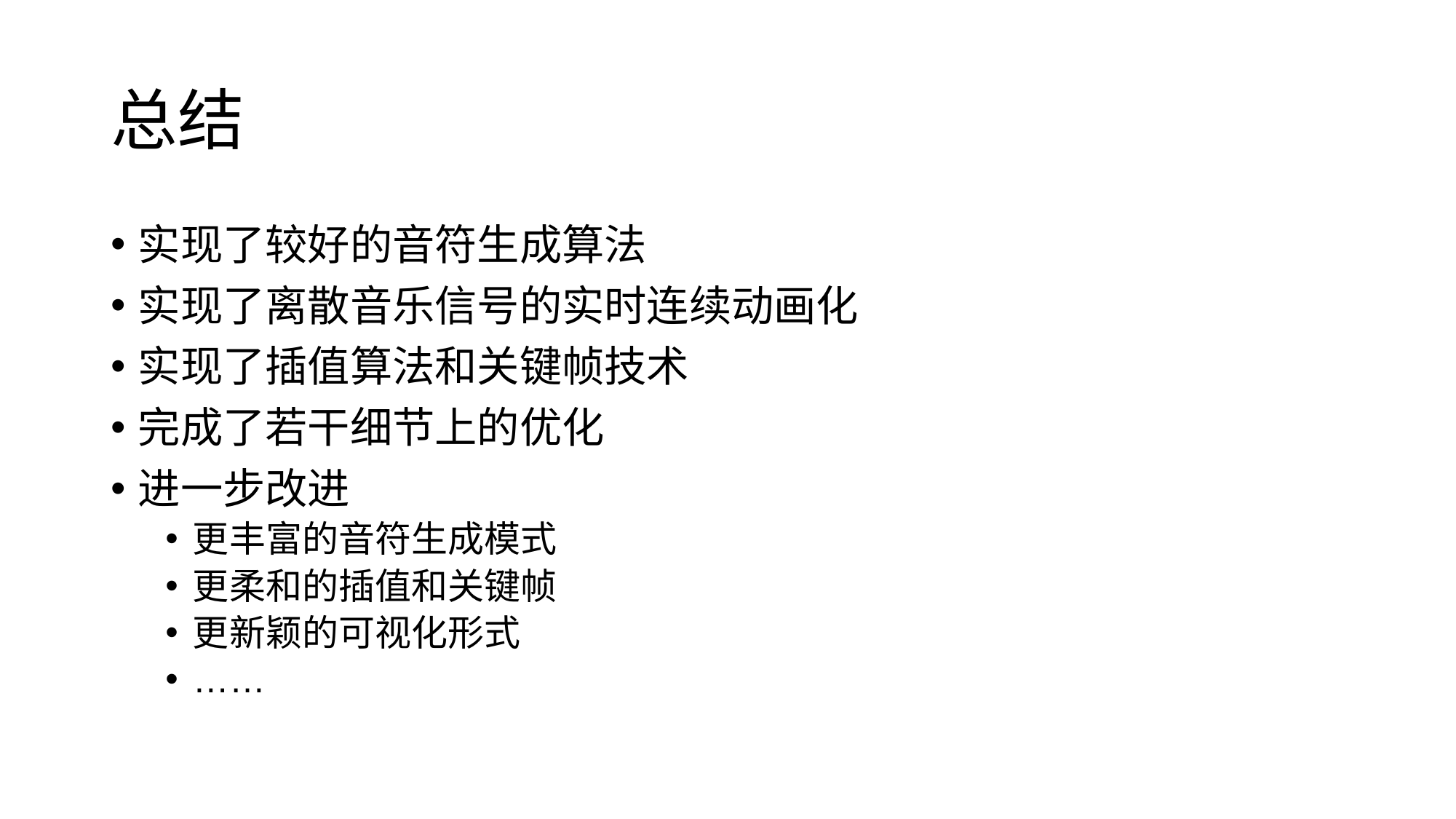

# 总结
实现了较好的音符生成算法
实现了离散音乐信号的实时连续动画化
实现了插值算法和关键帧技术
完成了若干细节上的优化
进一步改进
更丰富的音符生成模式
更柔和的插值和关键帧
更新颖的可视化形式
……